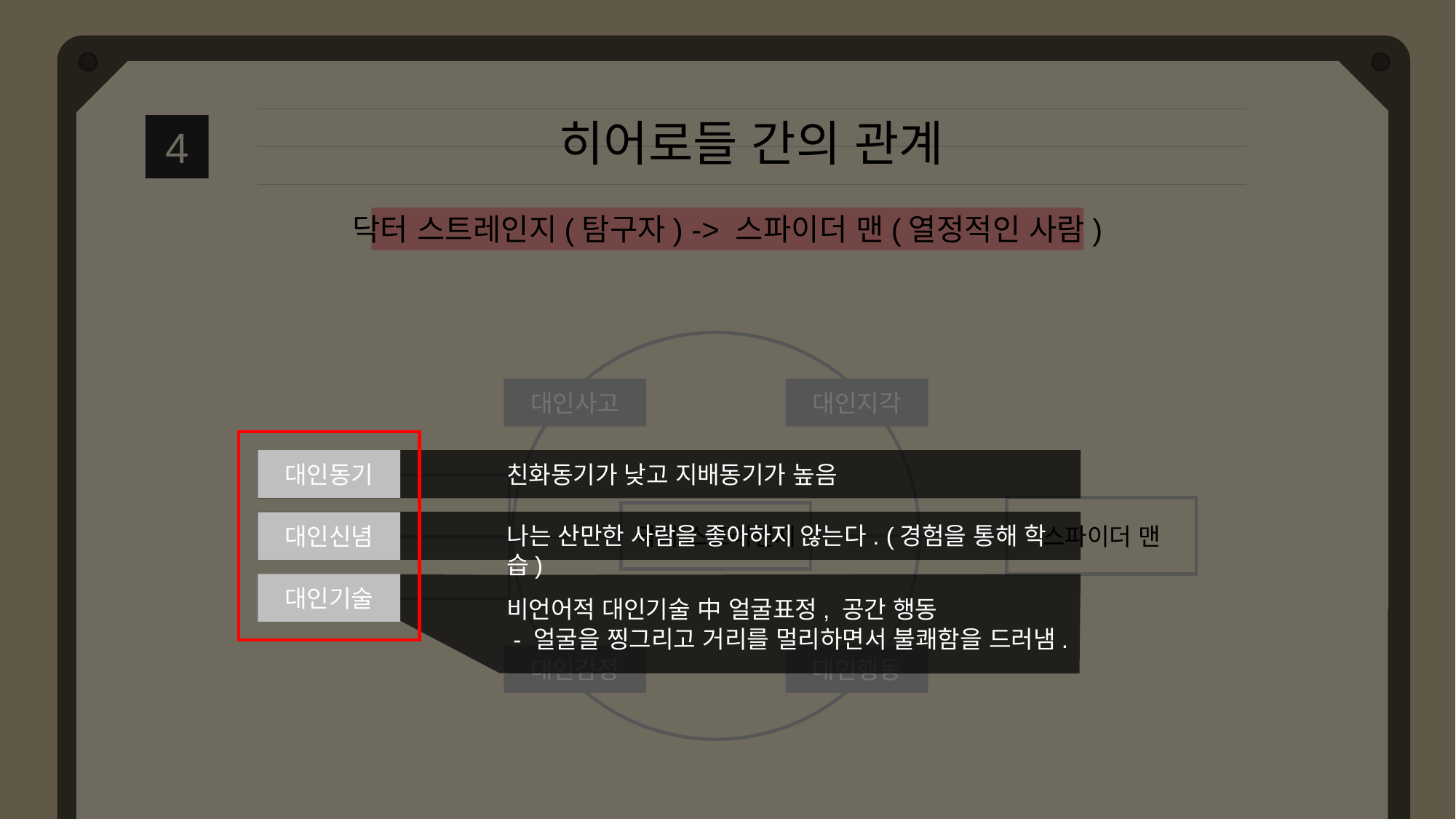

히어로들 간의 관계
4
닥터 스트레인지(탐구자) -> 스파이더 맨(열정적인 사람)

대인사고
대인지각

대인동기
대인신념
대인기술
대인동기
친화동기가 낮고 지배동기가 높음
스파이더 맨
닥터 스트레인지

대인신념
나는 산만한 사람을 좋아하지 않는다. (경험을 통해 학습)
대인기술

비언어적 대인기술 中 얼굴표정, 공간 행동
 - 얼굴을 찡그리고 거리를 멀리하면서 불쾌함을 드러냄.
대인감정
대인행동